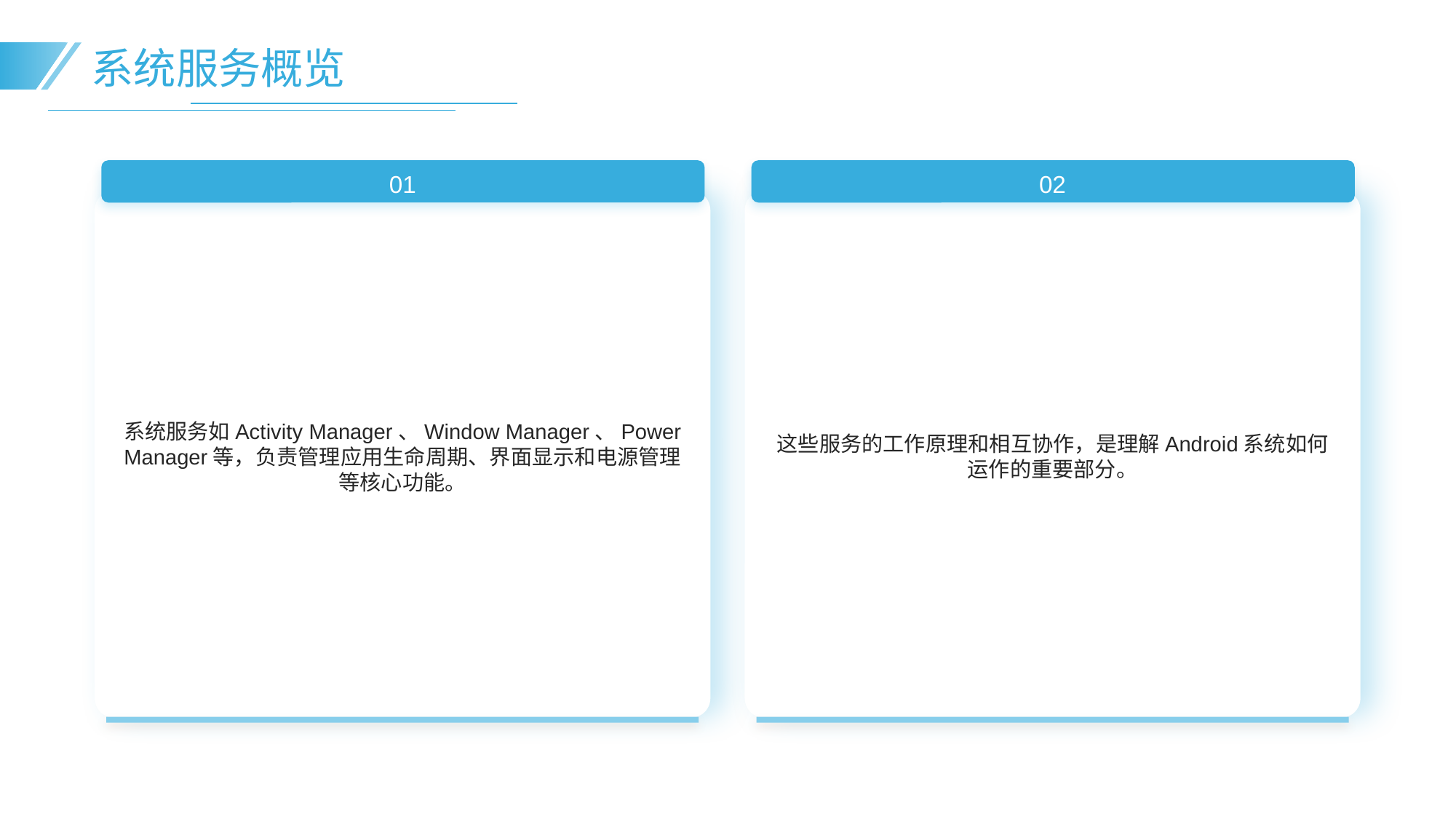

系统服务概览

01

02

系统服务如Activity Manager、Window Manager、Power Manager等，负责管理应用生命周期、界面显示和电源管理等核心功能。
这些服务的工作原理和相互协作，是理解Android系统如何运作的重要部分。